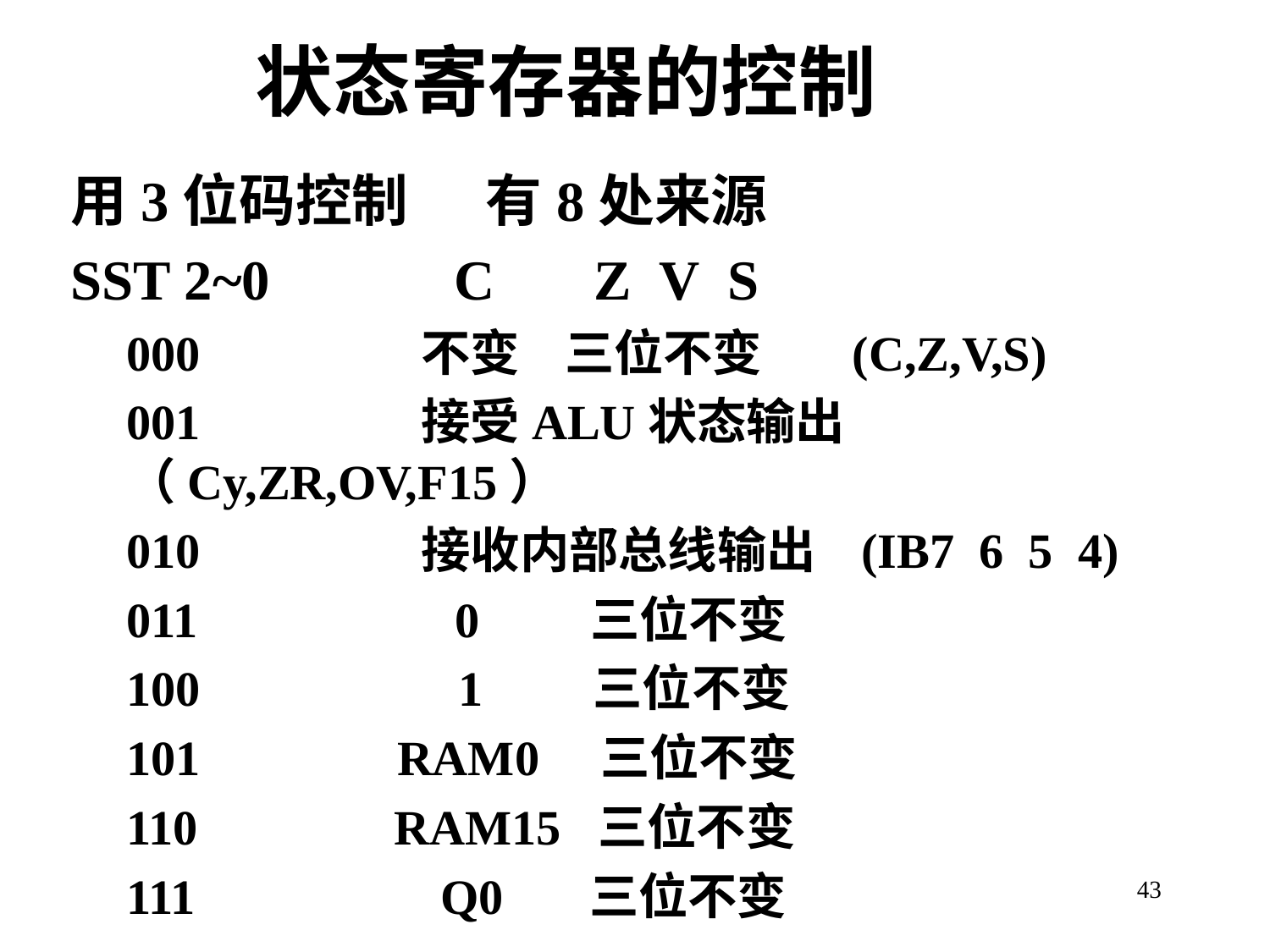

# 状态寄存器的控制
用3位码控制      有8处来源
SST 2~0             C       Z  V  S
000                 不变    三位不变       (C,Z,V,S)
001                 接受ALU状态输出（Cy,ZR,OV,F15）
010                 接收内部总线输出   (IB7  6  5  4)
011                     0        三位不变
100                     1        三位不变
101                RAM0    三位不变
110                RAM15  三位不变
111                    Q0      三位不变
43